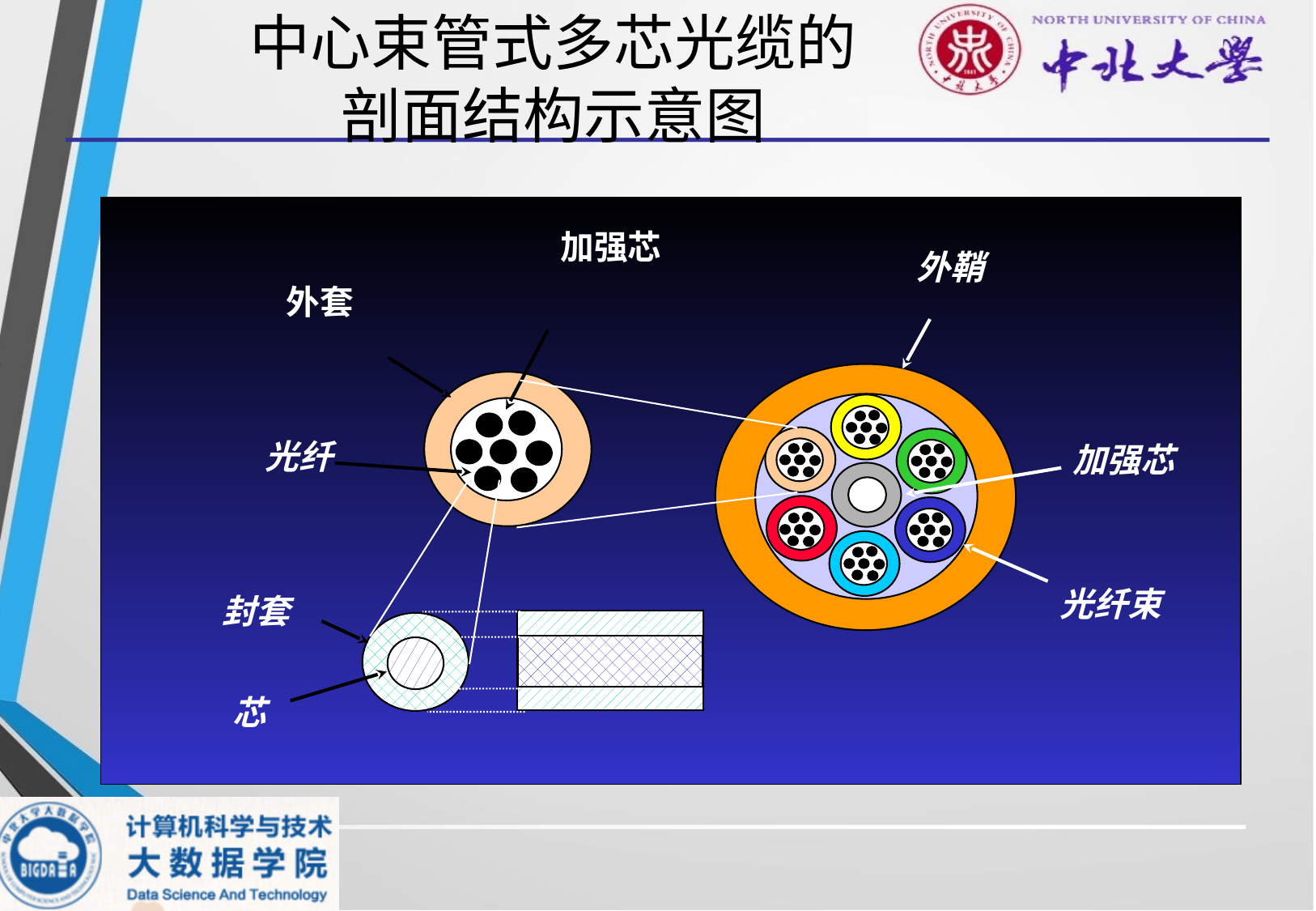

# 中心束管式多芯光缆的 剖面结构示意图

加强芯
外套

光纤

外鞘

加强芯

光纤束
封套

芯
63